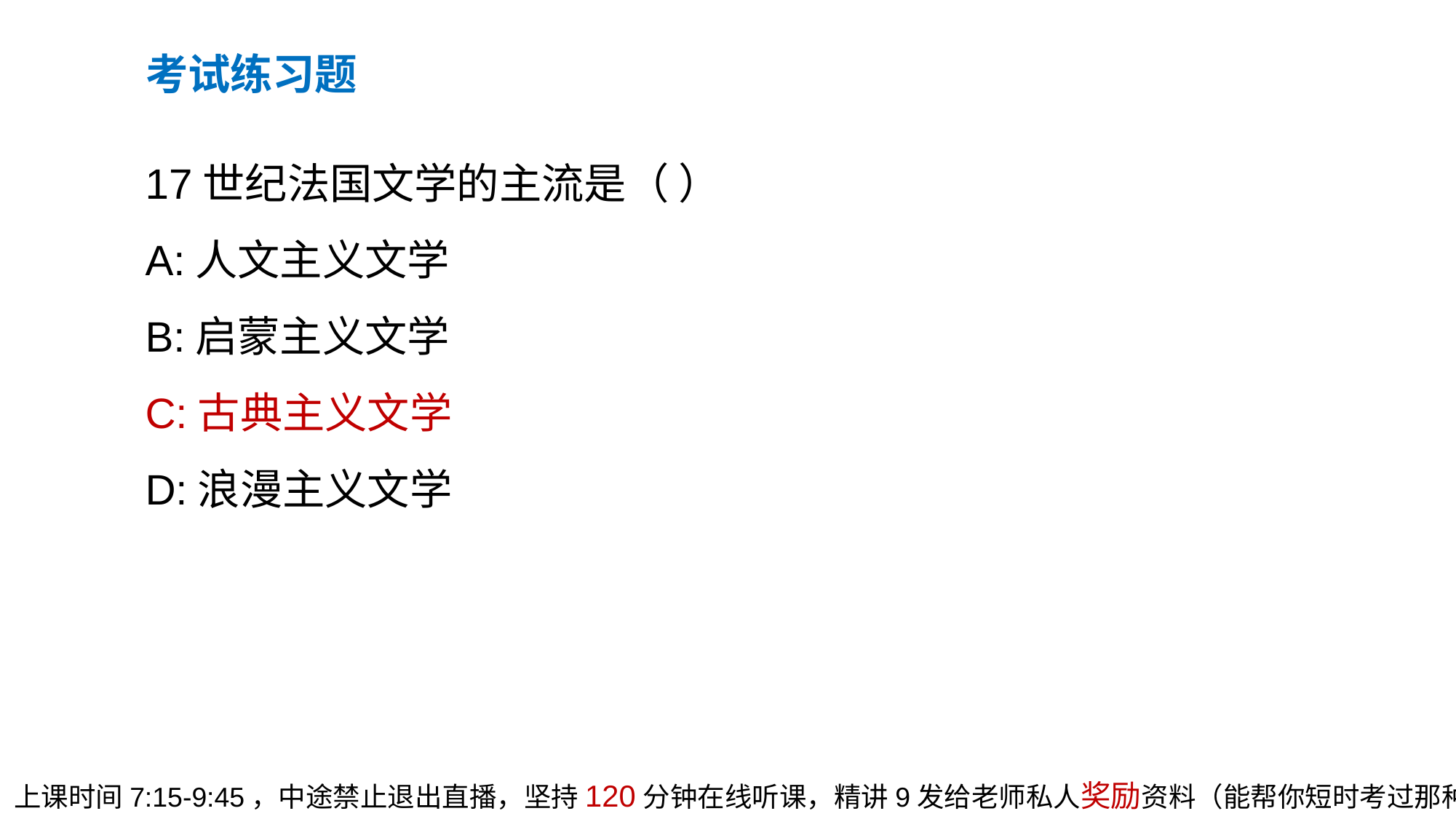

考试练习题
17世纪法国文学的主流是（ ）
A:人文主义文学
B:启蒙主义文学
C:古典主义文学
D:浪漫主义文学